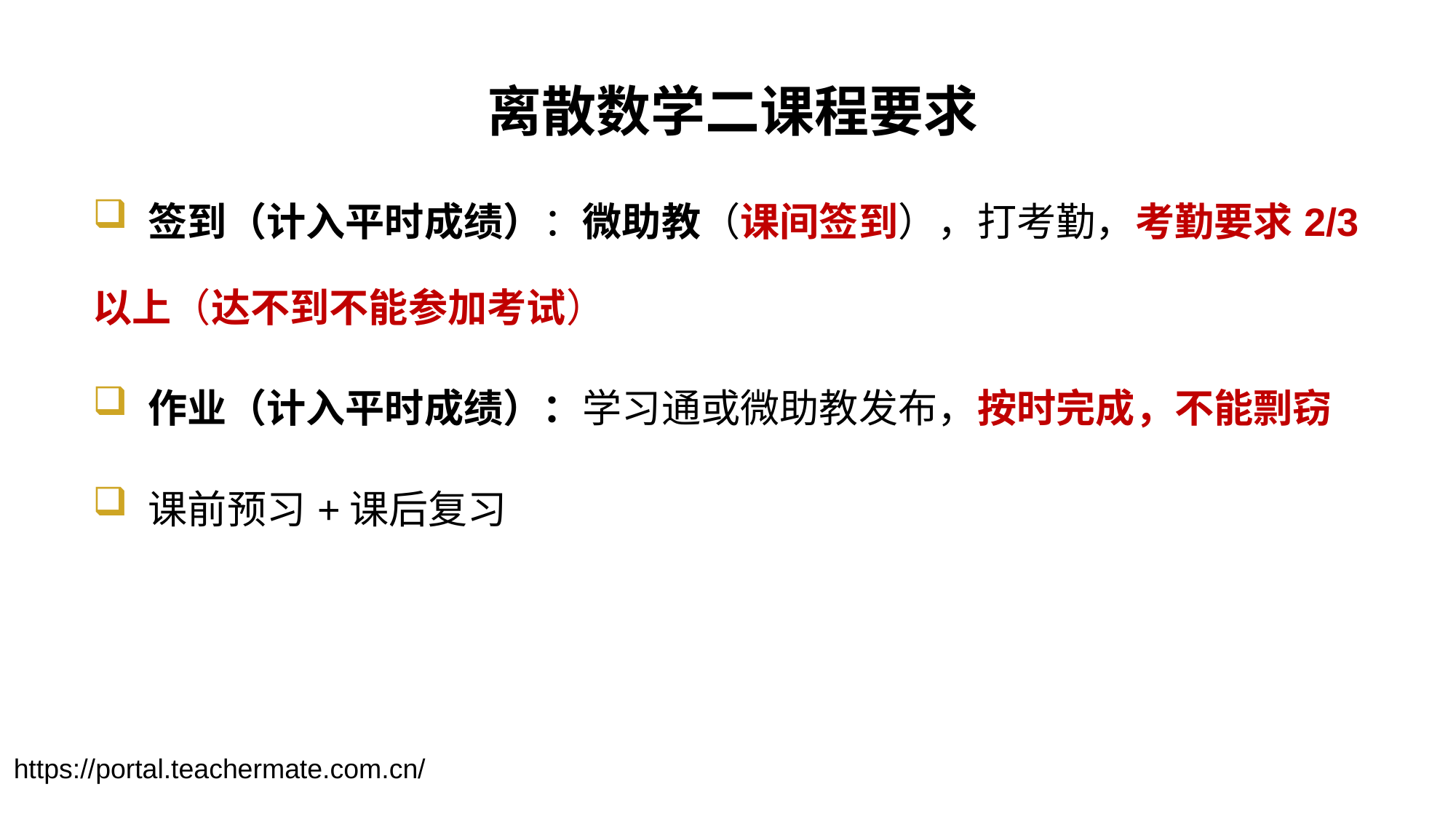

离散数学二课程要求
 签到（计入平时成绩）：微助教（课间签到），打考勤，考勤要求2/3以上（达不到不能参加考试）
 作业（计入平时成绩）：学习通或微助教发布，按时完成，不能剽窃
 课前预习+课后复习
https://portal.teachermate.com.cn/